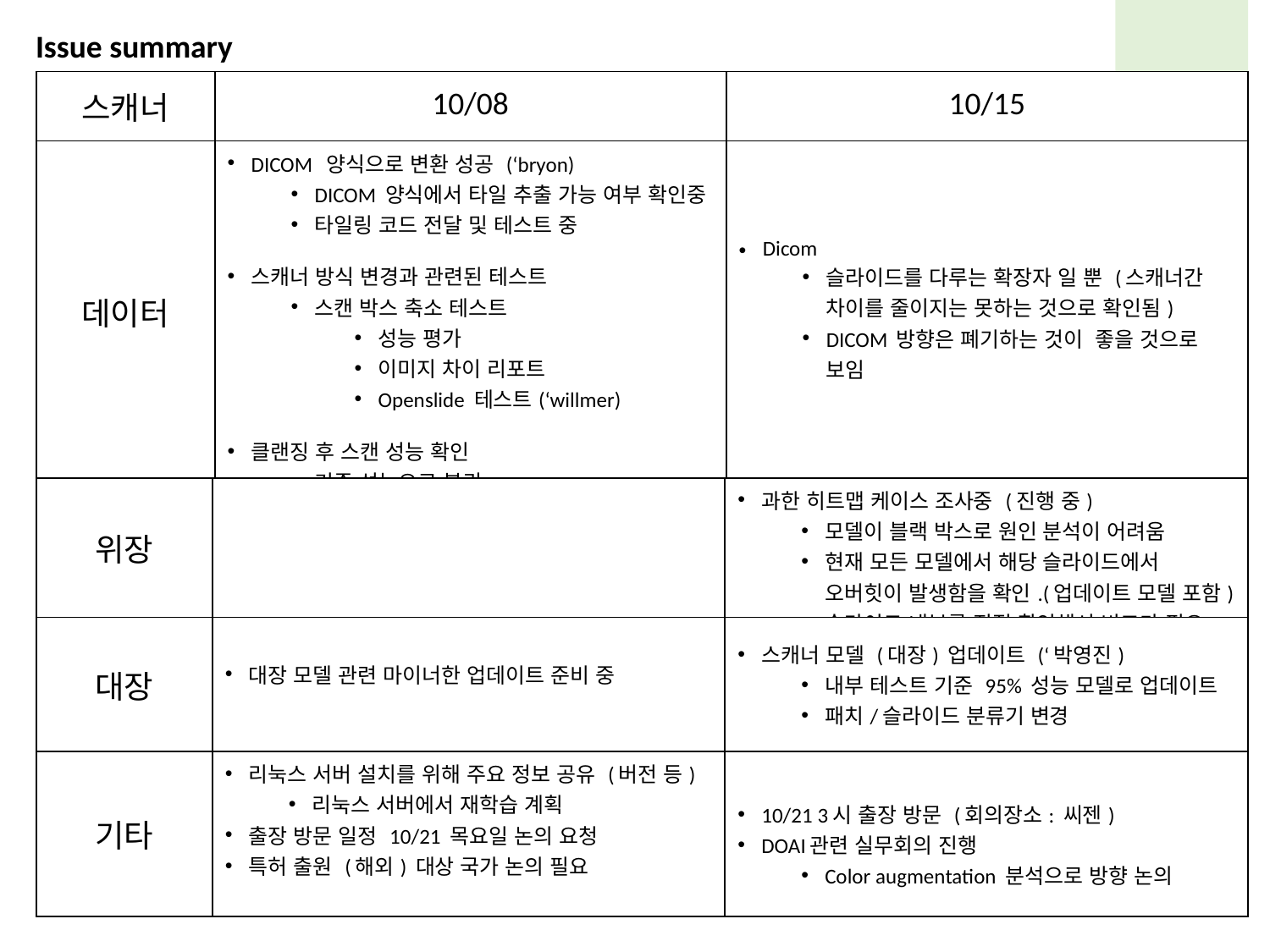

Issue summary
| 스캐너 | 10/08 | 10/15 |
| --- | --- | --- |
| 데이터 | DICOM 양식으로 변환 성공 (‘bryon) DICOM 양식에서 타일 추출 가능 여부 확인중 타일링 코드 전달 및 테스트 중 스캐너 방식 변경과 관련된 테스트 스캔 박스 축소 테스트 성능 평가 이미지 차이 리포트 Openslide 테스트(‘willmer) 클랜징 후 스캔 성능 확인 기존 성능으로 복귀 | Dicom 슬라이드를 다루는 확장자 일 뿐 (스캐너간 차이를 줄이지는 못하는 것으로 확인됨) DICOM 방향은 폐기하는 것이 좋을 것으로 보임 |
|  |  |  |
| 위장 |  | 과한 히트맵 케이스 조사중 (진행 중) 모델이 블랙 박스로 원인 분석이 어려움 현재 모든 모델에서 해당 슬라이드에서 오버힛이 발생함을 확인.(업데이트 모델 포함) 슬라이드 내부를 직접 확인해서 비교가 필요 |
| --- | --- | --- |
| 대장 | 대장 모델 관련 마이너한 업데이트 준비 중 | 스캐너 모델 (대장) 업데이트 (‘박영진) 내부 테스트 기준 95% 성능 모델로 업데이트 패치/슬라이드 분류기 변경 |
| 기타 | 리눅스 서버 설치를 위해 주요 정보 공유 (버전 등) 리눅스 서버에서 재학습 계획 출장 방문 일정 10/21 목요일 논의 요청 특허 출원 (해외) 대상 국가 논의 필요 | 10/21 3시 출장 방문 (회의장소: 씨젠) DOAI관련 실무회의 진행 Color augmentation 분석으로 방향 논의 |